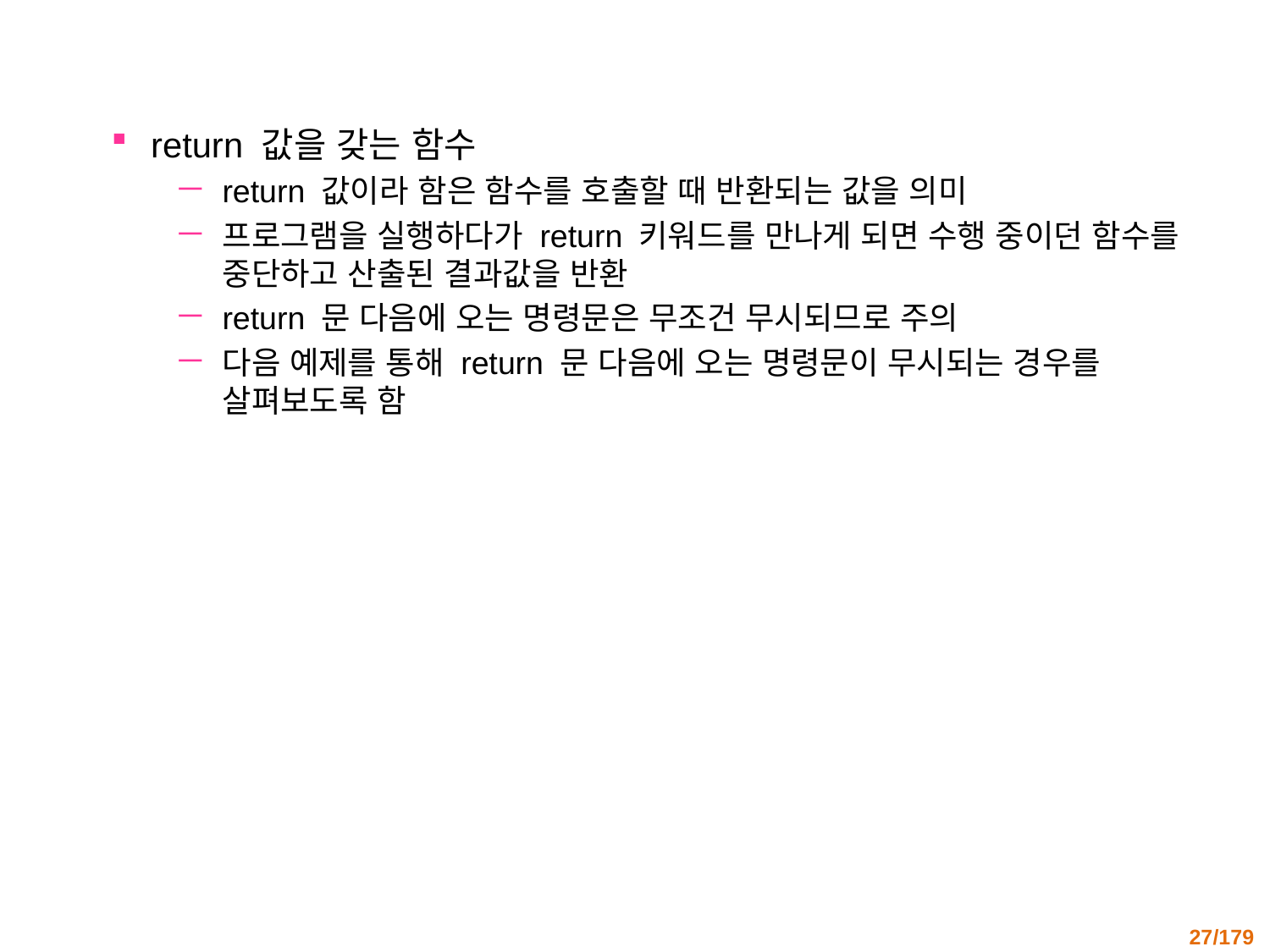

return 값을 갖는 함수
return 값이라 함은 함수를 호출할 때 반환되는 값을 의미
프로그램을 실행하다가 return 키워드를 만나게 되면 수행 중이던 함수를 중단하고 산출된 결과값을 반환
return 문 다음에 오는 명령문은 무조건 무시되므로 주의
다음 예제를 통해 return 문 다음에 오는 명령문이 무시되는 경우를 살펴보도록 함